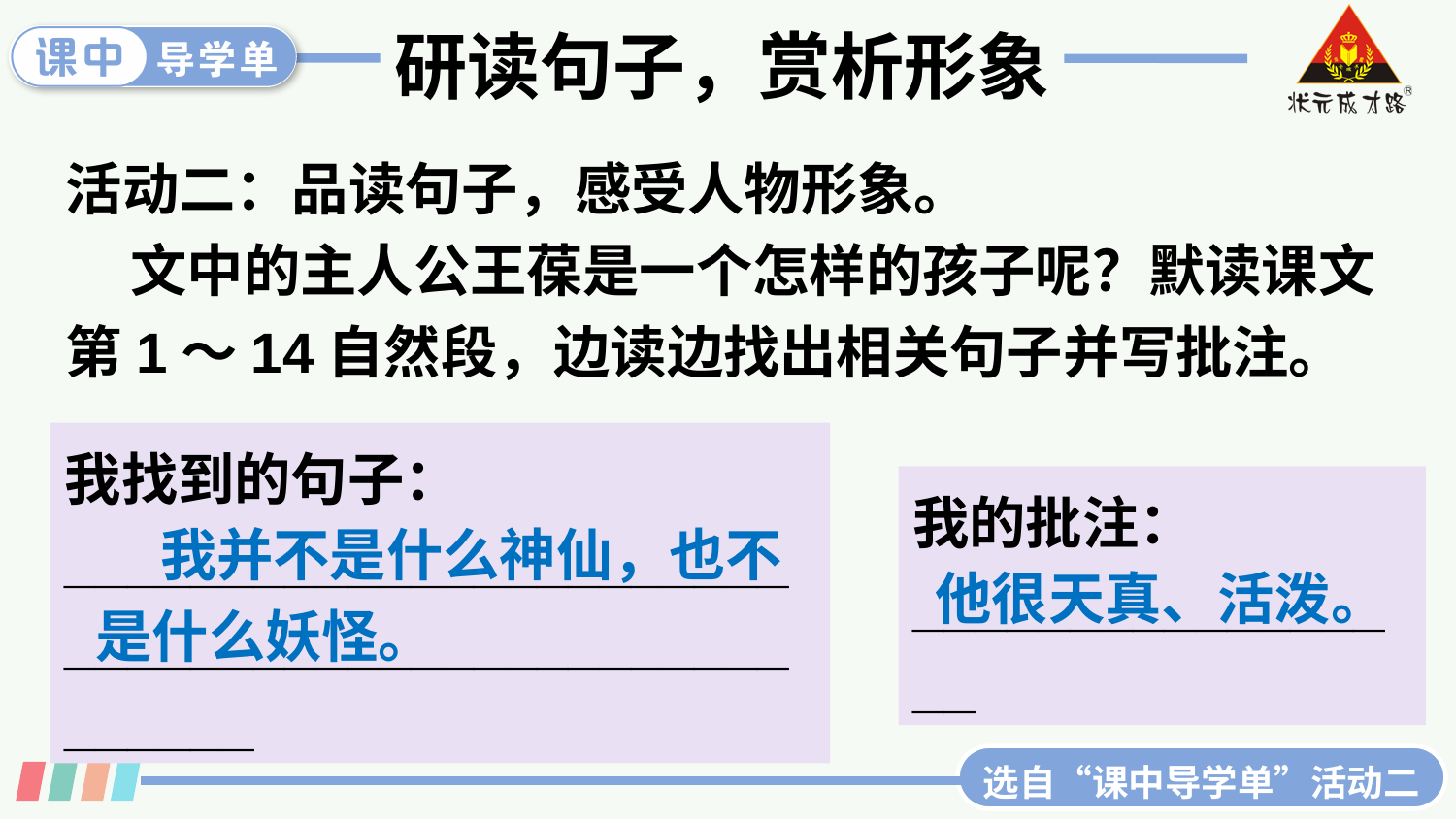

研读句子，赏析形象
活动二：品读句子，感受人物形象。
    文中的主人公王葆是一个怎样的孩子呢？默读课文第1～14自然段，边读边找出相关句子并写批注。
我找到的句子：
____________________________________________________
我的批注：
_________________
    我并不是什么神仙，也不是什么妖怪。
他很天真、活泼。
选自“课中导学单”活动二